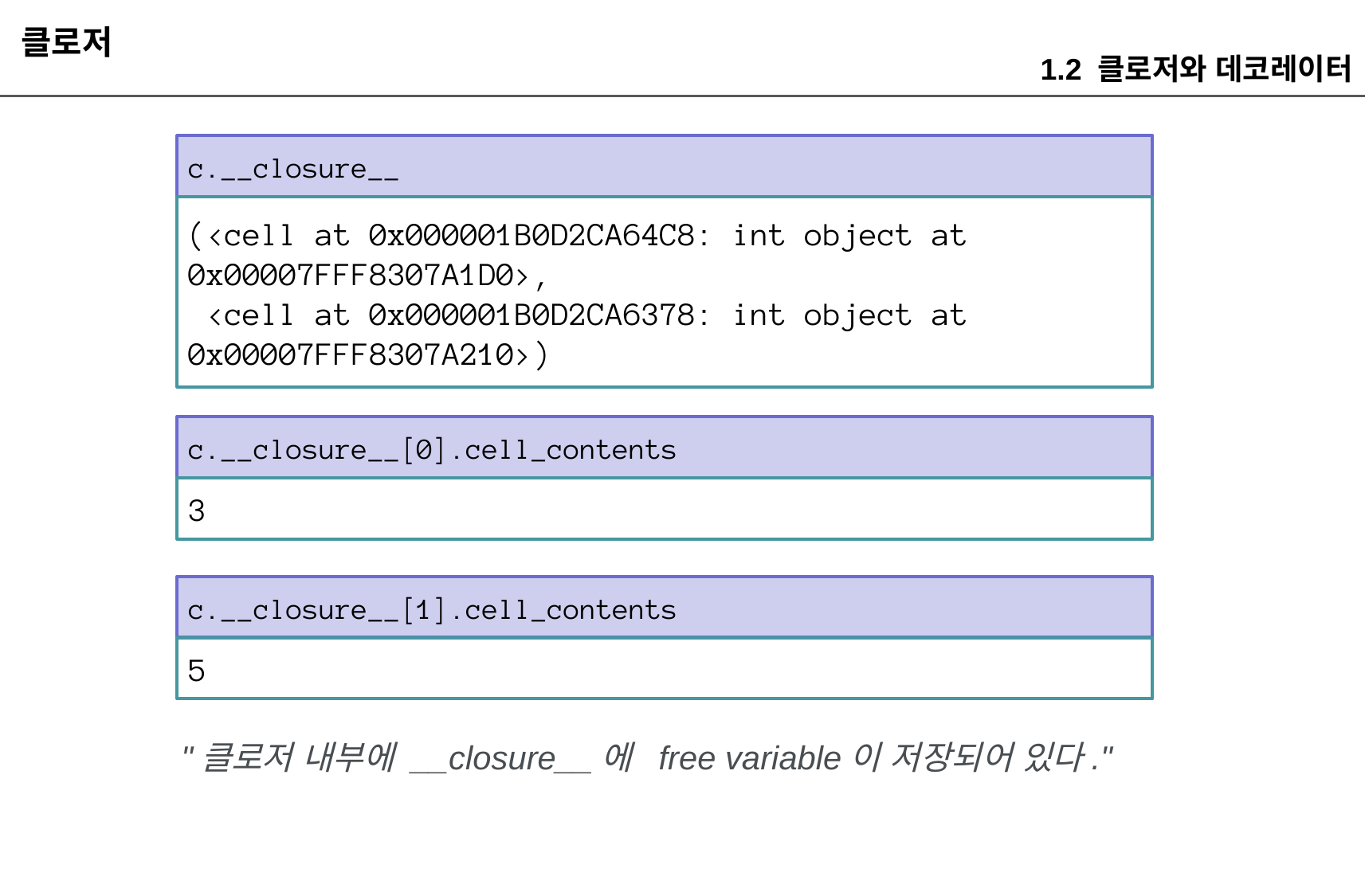

클로저
1.2 클로저와 데코레이터
c.__closure__
(<cell at 0x000001B0D2CA64C8: int object at 0x00007FFF8307A1D0>,
 <cell at 0x000001B0D2CA6378: int object at 0x00007FFF8307A210>)
c.__closure__[0].cell_contents
3
c.__closure__[1].cell_contents
5
"클로저 내부에 __closure__에  free variable이 저장되어 있다."